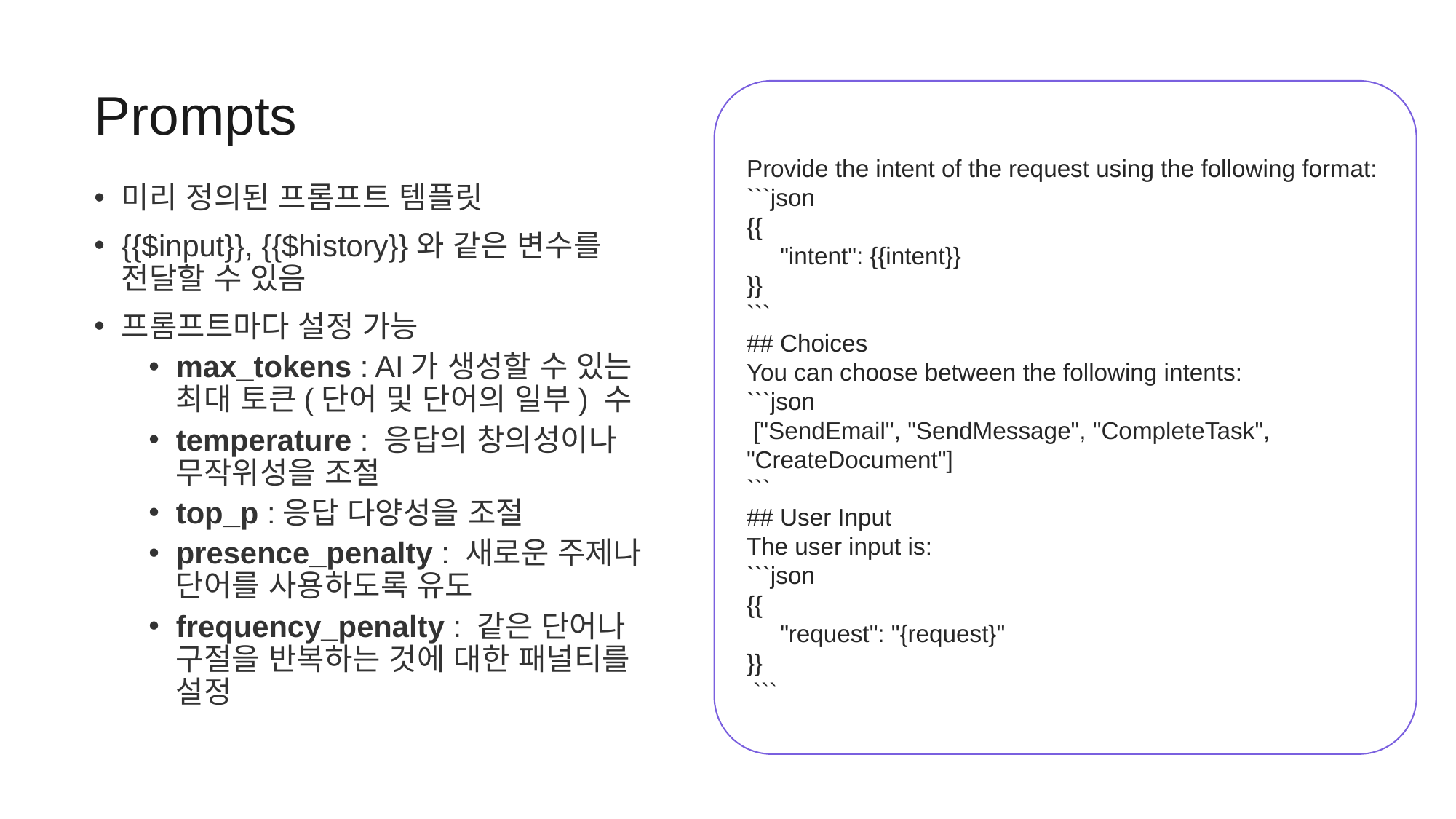

Prompts

Provide the intent of the request using the following format:
```json
{{
     "intent": {{intent}}
}}
```
## Choices
You can choose between the following intents:
```json
 ["SendEmail", "SendMessage", "CompleteTask", "CreateDocument"]
```
## User Input
The user input is:
```json
{{
     "request": "{request}"
}}
 ```
미리 정의된 프롬프트 템플릿
{{$input}}, {{$history}}와 같은 변수를 전달할 수 있음
프롬프트마다 설정 가능
max_tokens : AI가 생성할 수 있는 최대 토큰(단어 및 단어의 일부) 수
temperature : 응답의 창의성이나 무작위성을 조절
top_p :응답 다양성을 조절
presence_penalty : 새로운 주제나 단어를 사용하도록 유도
frequency_penalty : 같은 단어나 구절을 반복하는 것에 대한 패널티를 설정